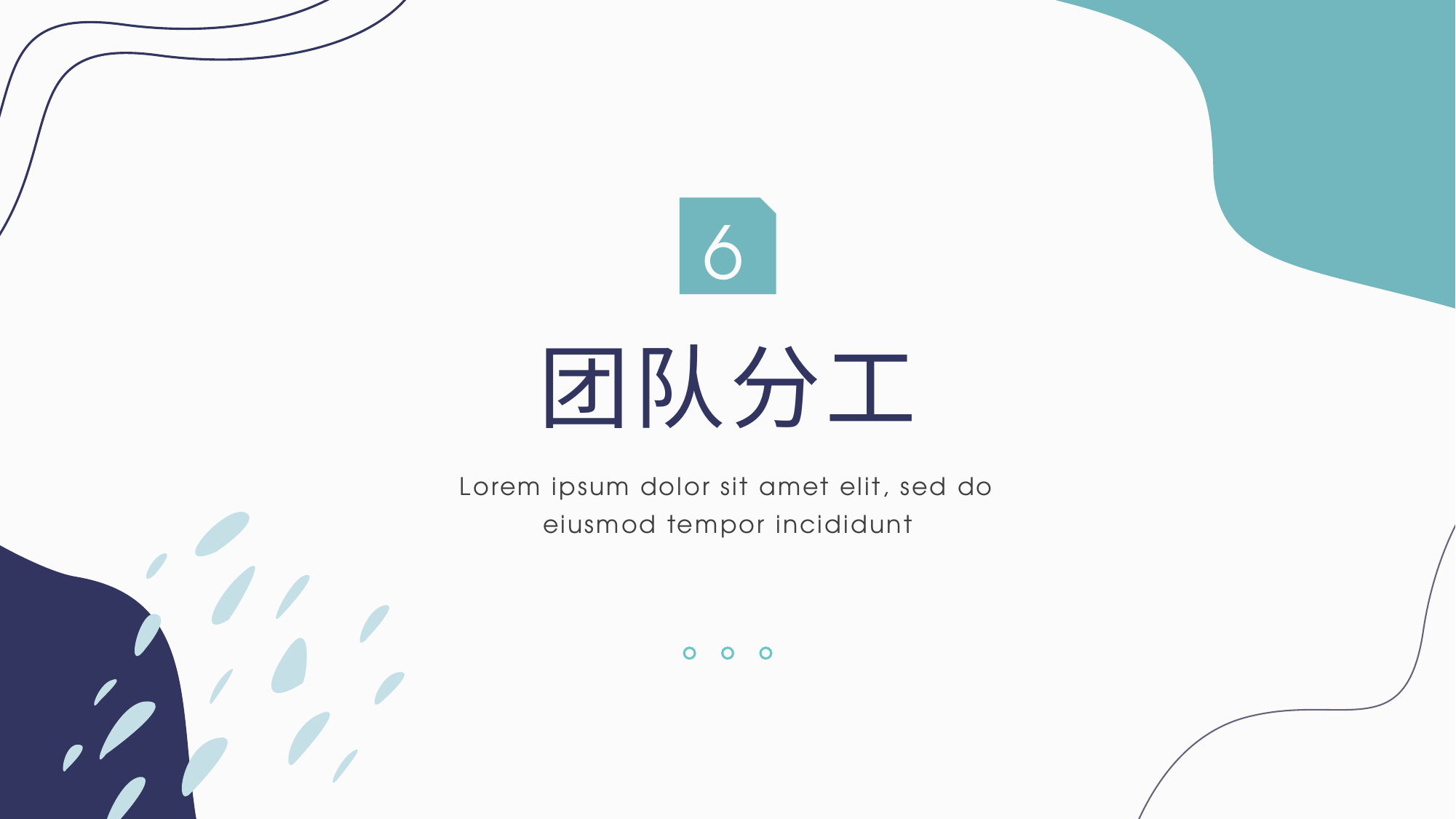

6
团队分工
Lorem ipsum dolor sit amet elit, sed do eiusmod tempor incididunt